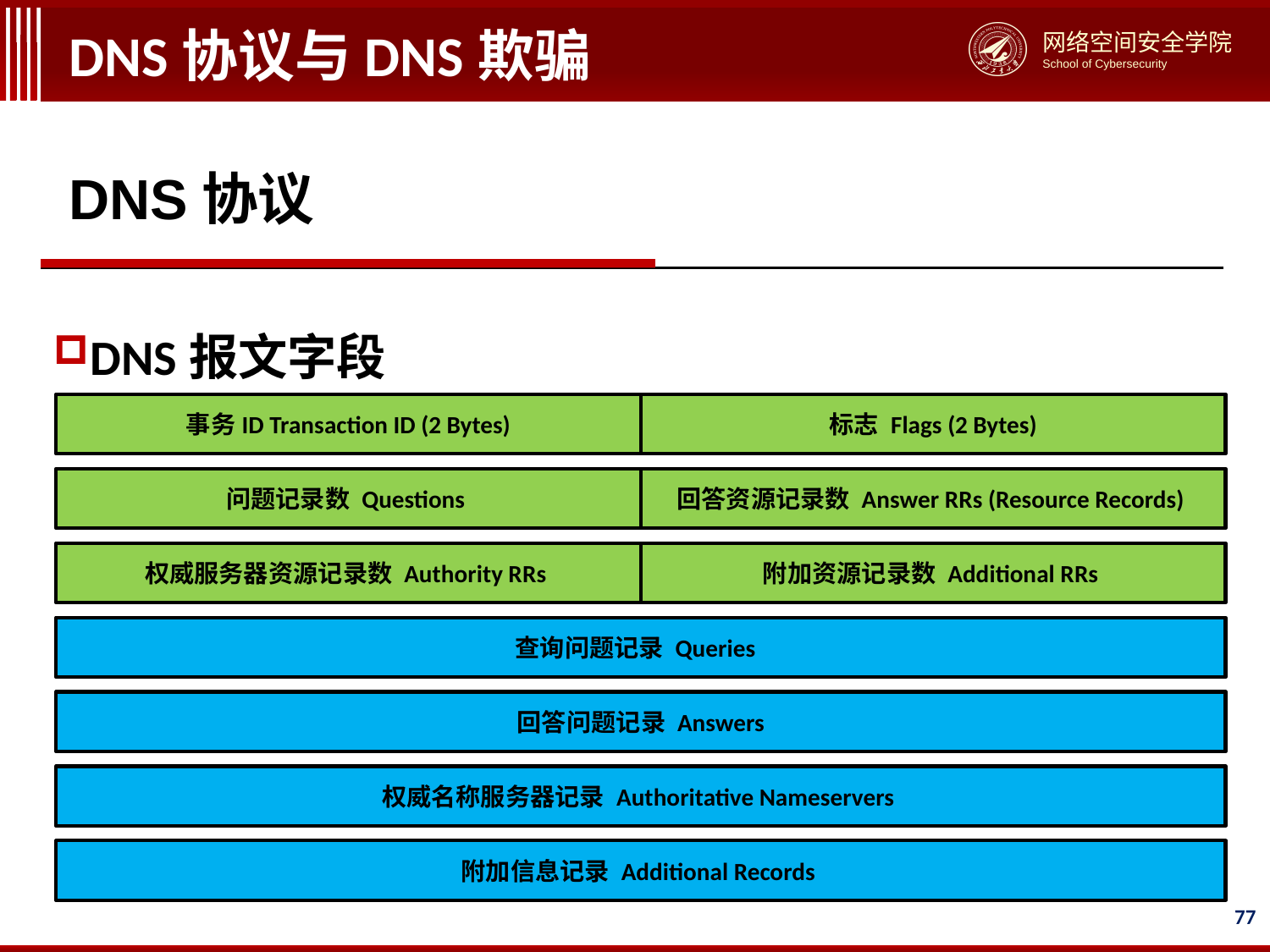

# DNS协议与DNS欺骗
DNS协议
DNS报文字段
事务ID Transaction ID (2 Bytes)
标志 Flags (2 Bytes)
问题记录数 Questions
回答资源记录数 Answer RRs (Resource Records)
权威服务器资源记录数 Authority RRs
附加资源记录数 Additional RRs
查询问题记录 Queries
回答问题记录 Answers
权威名称服务器记录 Authoritative Nameservers
附加信息记录 Additional Records